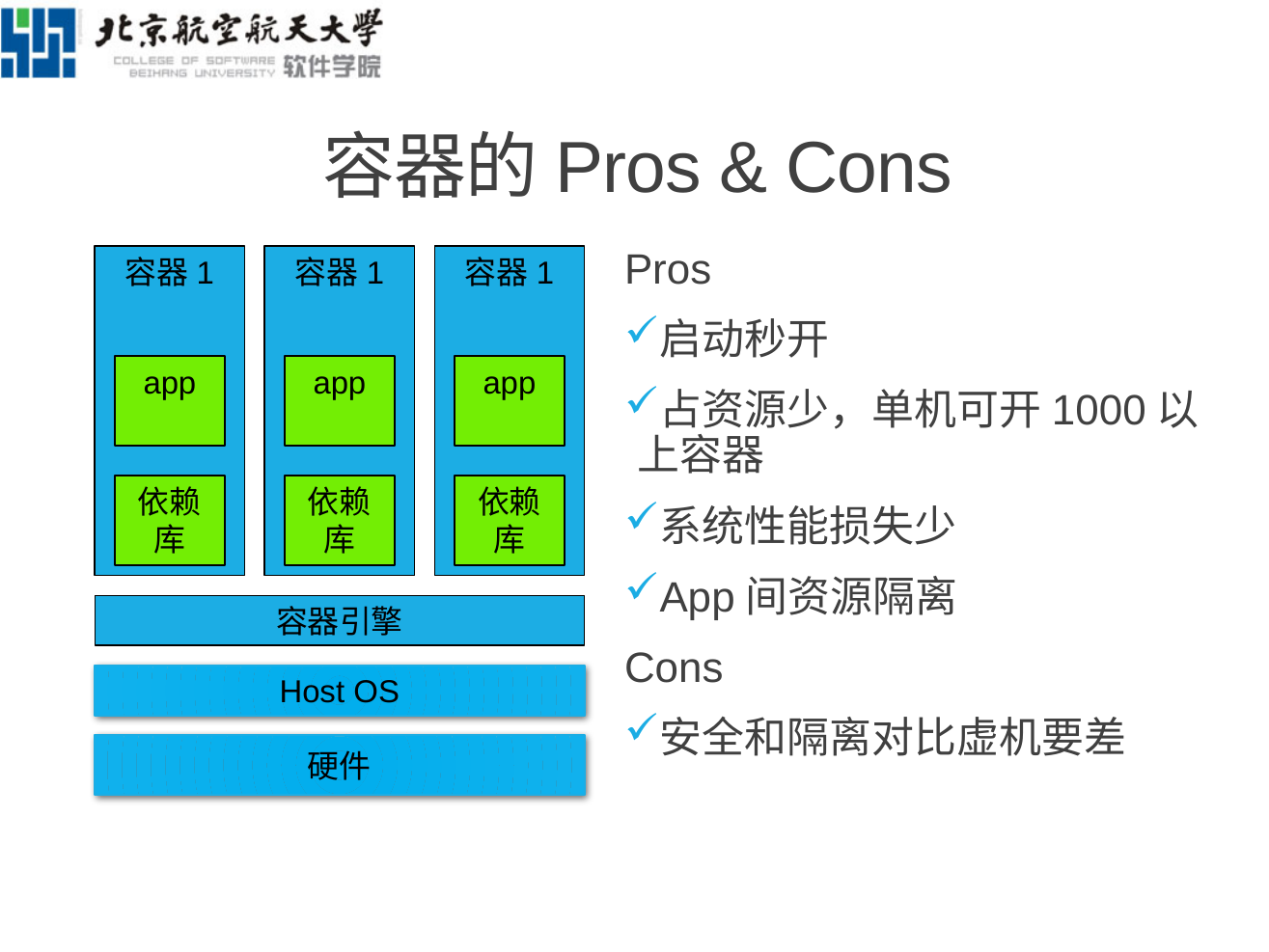

# 容器的Pros & Cons
Pros
启动秒开
占资源少，单机可开1000以上容器
系统性能损失少
App间资源隔离
Cons
安全和隔离对比虚机要差
容器1
app
依赖库
容器1
app
依赖库
容器1
app
依赖库
容器引擎
Host OS
硬件